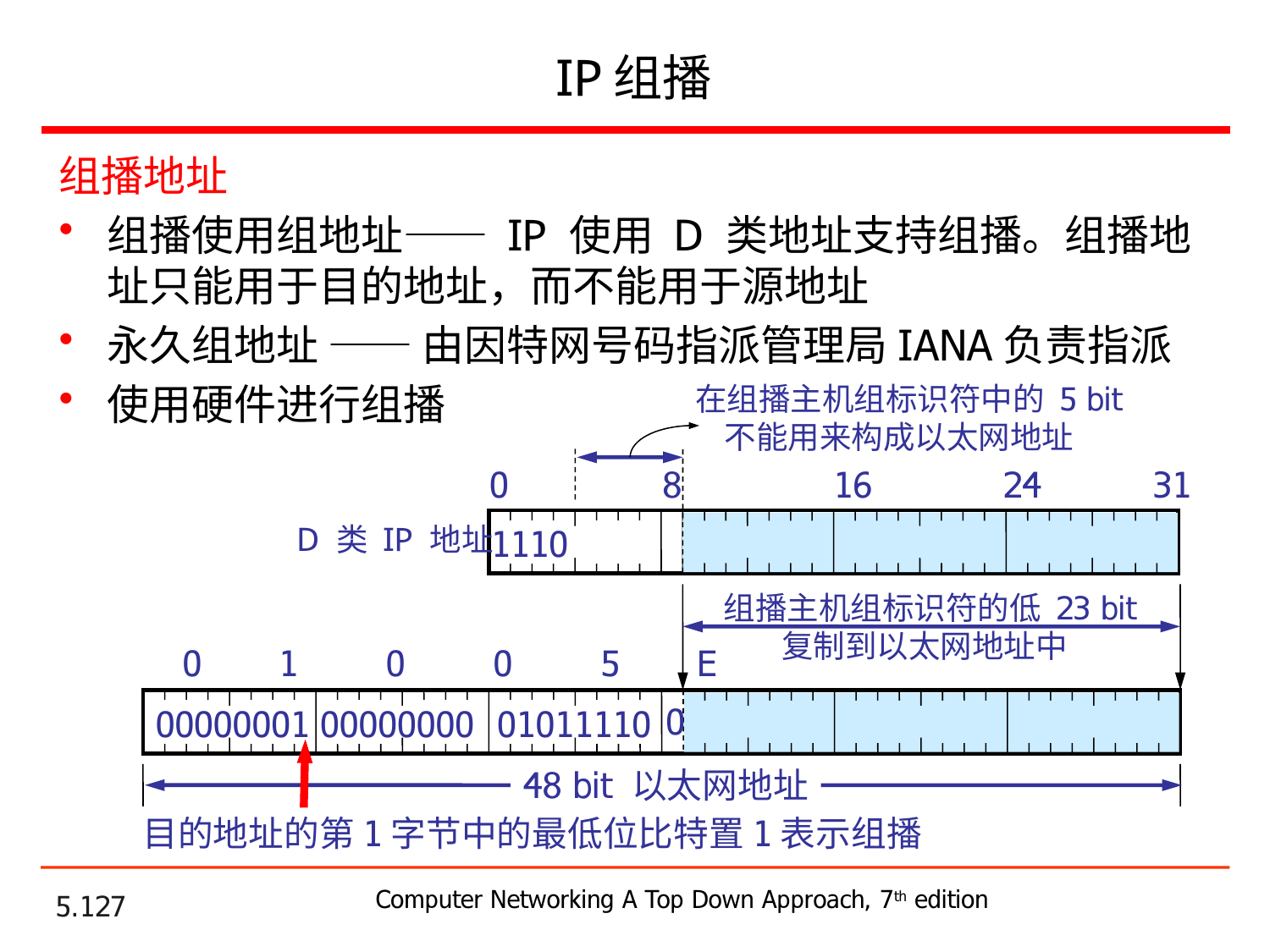

# IP组播
组播地址
组播使用组地址—— IP 使用 D 类地址支持组播。组播地址只能用于目的地址，而不能用于源地址
永久组地址 —— 由因特网号码指派管理局IANA负责指派
使用硬件进行组播
在组播主机组标识符中的 5 bit
   不能用来构成以太网地址

0
8
16
24
31

D 类 IP 地址
1110

组播主机组标识符的低 23 bit
       复制到以太网地址中

0       1        0        0        5       E

0
00000001
00000000
01011110

48 bit 以太网地址

目的地址的第1字节中的最低位比特置1表示组播